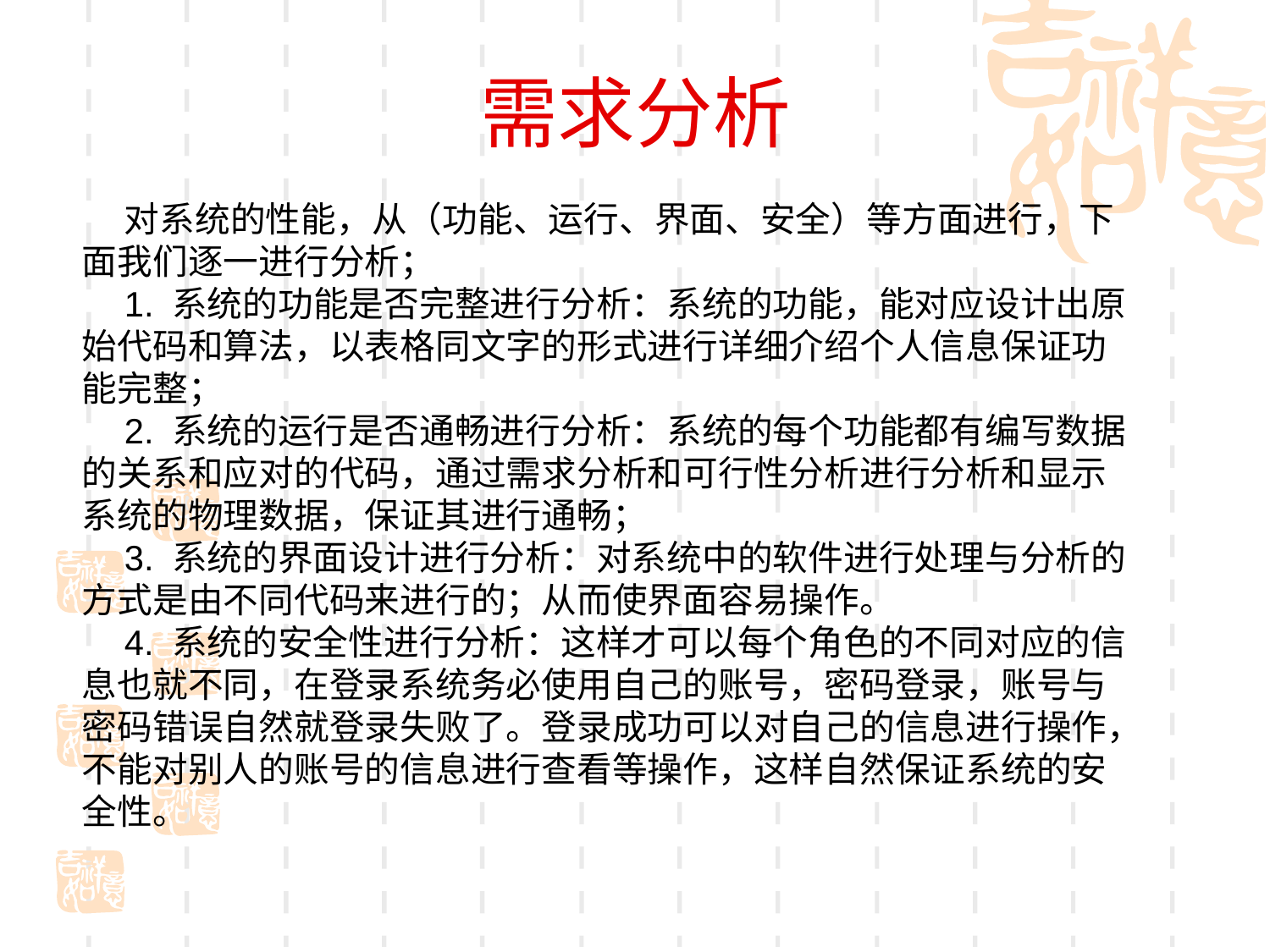

# 需求分析
对系统的性能，从（功能、运行、界面、安全）等方面进行，下面我们逐一进行分析；
1. 系统的功能是否完整进行分析：系统的功能，能对应设计出原始代码和算法，以表格同文字的形式进行详细介绍个人信息保证功能完整；
2. 系统的运行是否通畅进行分析：系统的每个功能都有编写数据的关系和应对的代码，通过需求分析和可行性分析进行分析和显示系统的物理数据，保证其进行通畅；
3. 系统的界面设计进行分析：对系统中的软件进行处理与分析的方式是由不同代码来进行的；从而使界面容易操作。
4. 系统的安全性进行分析：这样才可以每个角色的不同对应的信息也就不同，在登录系统务必使用自己的账号，密码登录，账号与密码错误自然就登录失败了。登录成功可以对自己的信息进行操作，不能对别人的账号的信息进行查看等操作，这样自然保证系统的安全性。